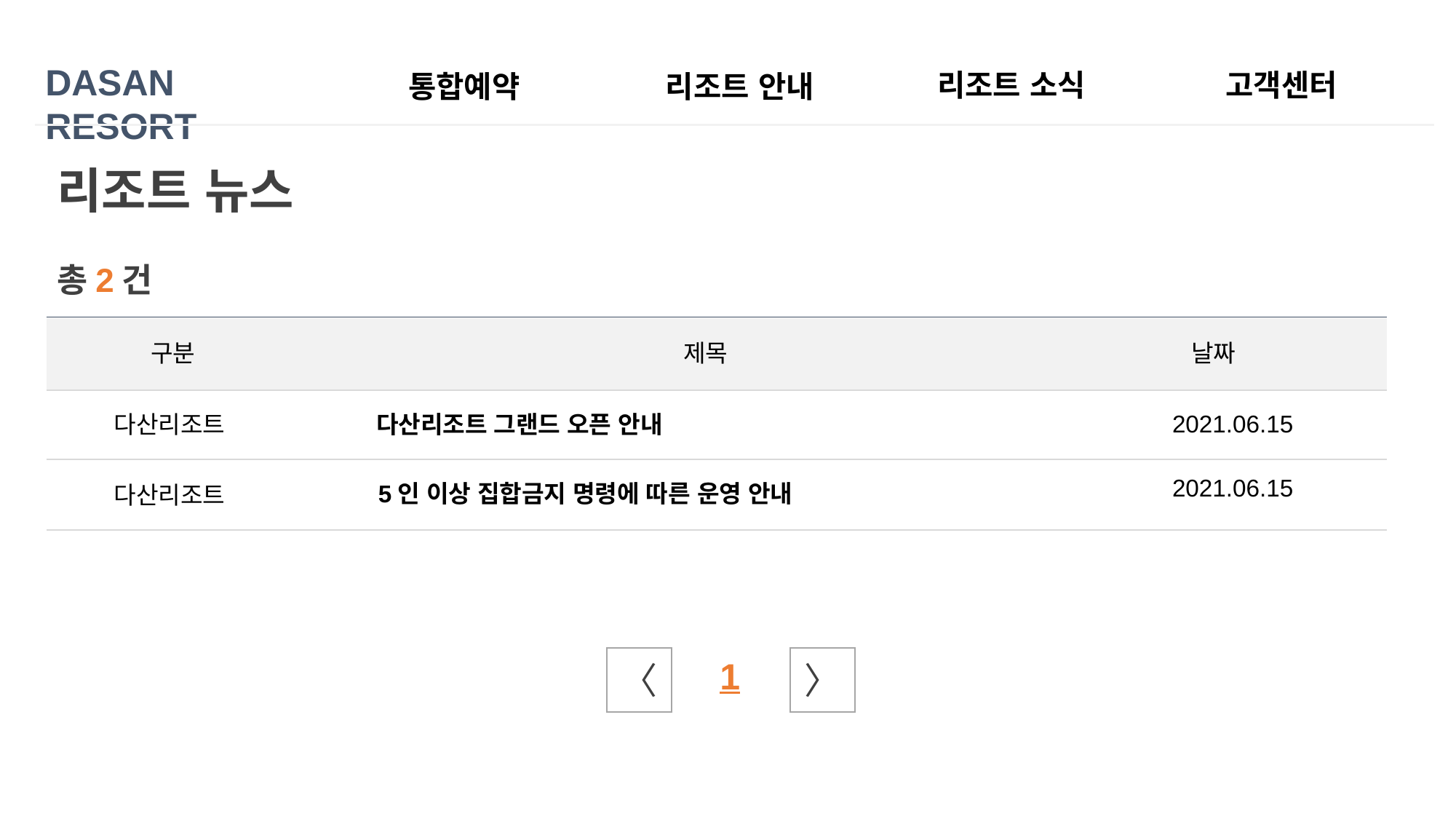

DASAN RESORT
고객센터
리조트 소식
통합예약
리조트 안내
리조트 뉴스
총2건
|  |
| --- |
|  |
|  |
구분
제목
날짜
2021.06.15
다산리조트
다산리조트 그랜드 오픈 안내
2021.06.15
5인 이상 집합금지 명령에 따른 운영 안내
다산리조트
〈
1
〉